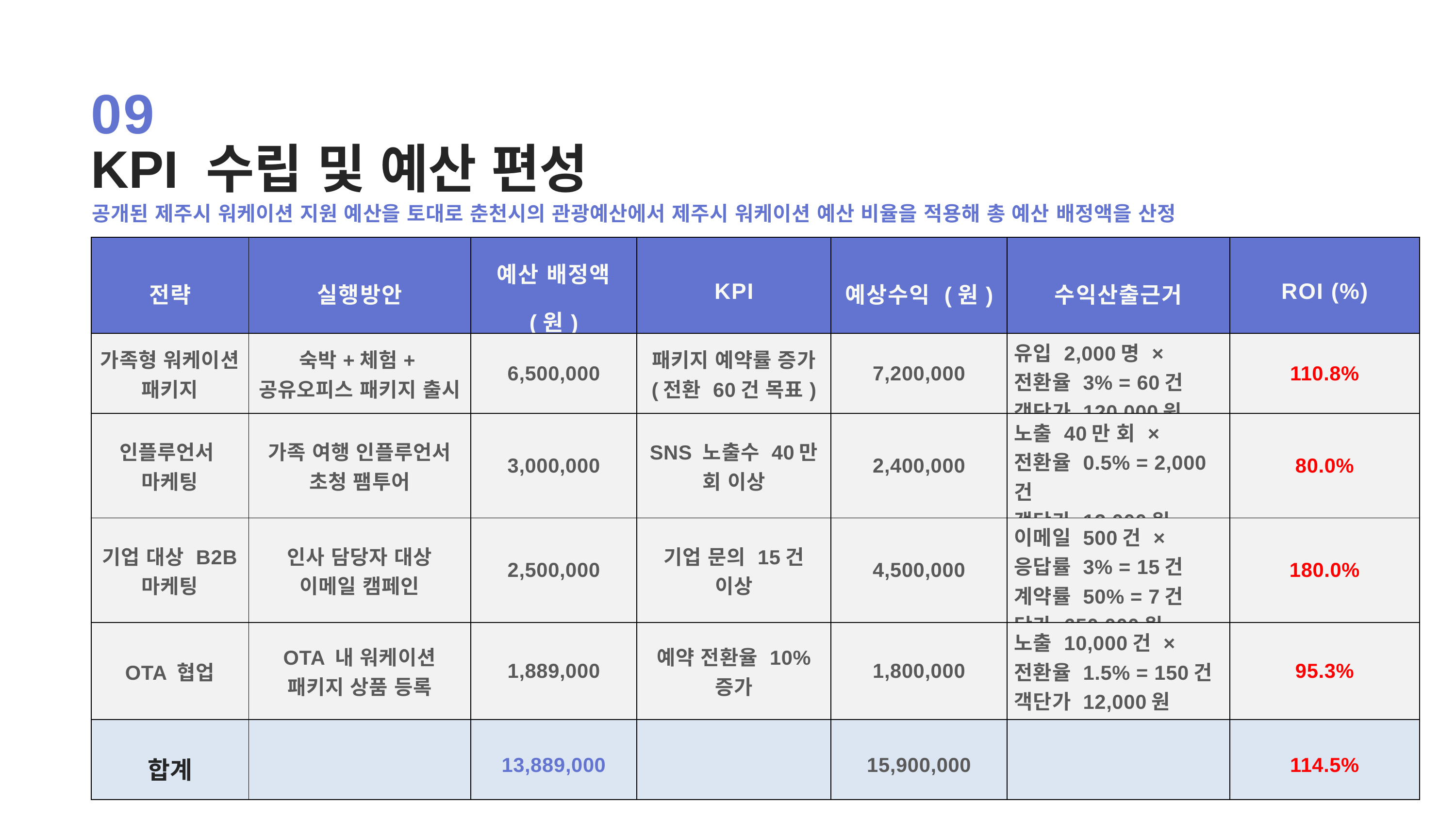

09
KPI 수립 및 예산 편성
공개된 제주시 워케이션 지원 예산을 토대로 춘천시의 관광예산에서 제주시 워케이션 예산 비율을 적용해 총 예산 배정액을 산정
| 전략 | 실행방안 | 예산 배정액 (원) | KPI | 예상수익 (원) | 수익산출근거 | ROI (%) |
| --- | --- | --- | --- | --- | --- | --- |
| 가족형 워케이션 패키지 | 숙박+체험+공유오피스 패키지 출시 | 6,500,000 | 패키지 예약률 증가 (전환 60건 목표) | 7,200,000 | 유입 2,000명 × 전환율 3% = 60건 객단가 120,000원 | 110.8% |
| 인플루언서 마케팅 | 가족 여행 인플루언서 초청 팸투어 | 3,000,000 | SNS 노출수 40만 회 이상 | 2,400,000 | 노출 40만 회 × 전환율 0.5% = 2,000건 객단가 12,000원 | 80.0% |
| 기업 대상 B2B 마케팅 | 인사 담당자 대상 이메일 캠페인 | 2,500,000 | 기업 문의 15건 이상 | 4,500,000 | 이메일 500건 × 응답률 3% = 15건 계약률 50% = 7건 단가 650,000원 | 180.0% |
| OTA 협업 | OTA 내 워케이션 패키지 상품 등록 | 1,889,000 | 예약 전환율 10% 증가 | 1,800,000 | 노출 10,000건 × 전환율 1.5% = 150건 객단가 12,000원 | 95.3% |
| 합계 |  | 13,889,000 |  | 15,900,000 |  | 114.5% |